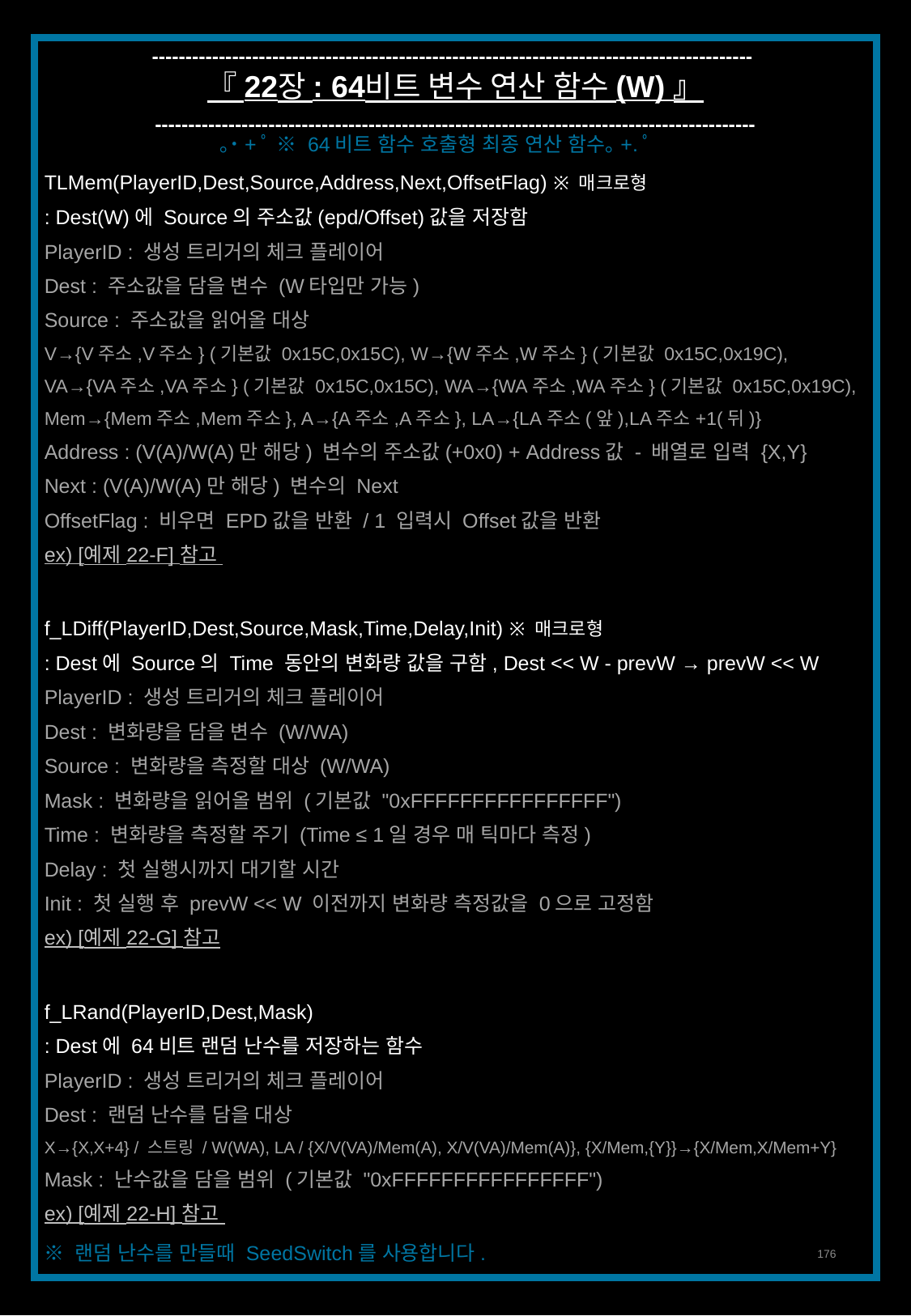

------------------------------------------------------------------------------------------
『 22장 : 64비트 변수 연산 함수 (W) 』
------------------------------------------------------------------------------------------

｡˙+ﾟ ※ 64비트 함수 호출형 최종 연산 함수｡+.ﾟ
TLMem(PlayerID,Dest,Source,Address,Next,OffsetFlag) ※ 매크로형
: Dest(W)에 Source의 주소값(epd/Offset)값을 저장함
PlayerID : 생성 트리거의 체크 플레이어
Dest : 주소값을 담을 변수 (W타입만 가능)
Source : 주소값을 읽어올 대상
V→{V주소,V주소} (기본값 0x15C,0x15C), W→{W주소,W주소} (기본값 0x15C,0x19C),
VA→{VA주소,VA주소} (기본값 0x15C,0x15C), WA→{WA주소,WA주소} (기본값 0x15C,0x19C),
Mem→{Mem주소,Mem주소}, A→{A주소,A주소}, LA→{LA주소(앞),LA주소+1(뒤)}
Address : (V(A)/W(A)만 해당) 변수의 주소값(+0x0) + Address값 - 배열로 입력 {X,Y}
Next : (V(A)/W(A)만 해당) 변수의 Next
OffsetFlag : 비우면 EPD값을 반환 / 1 입력시 Offset값을 반환
ex) [예제 22-F] 참고

f_LDiff(PlayerID,Dest,Source,Mask,Time,Delay,Init) ※ 매크로형
: Dest에 Source의 Time 동안의 변화량 값을 구함, Dest << W - prevW → prevW << W
PlayerID : 생성 트리거의 체크 플레이어
Dest : 변화량을 담을 변수 (W/WA)
Source : 변화량을 측정할 대상 (W/WA)
Mask : 변화량을 읽어올 범위 (기본값 "0xFFFFFFFFFFFFFFFF")
Time : 변화량을 측정할 주기 (Time ≤ 1일 경우 매 틱마다 측정)
Delay : 첫 실행시까지 대기할 시간
Init : 첫 실행 후 prevW << W 이전까지 변화량 측정값을 0으로 고정함
ex) [예제 22-G] 참고

f_LRand(PlayerID,Dest,Mask)
: Dest에 64비트 랜덤 난수를 저장하는 함수
PlayerID : 생성 트리거의 체크 플레이어
Dest : 랜덤 난수를 담을 대상
X→{X,X+4} / 스트링 / W(WA), LA / {X/V(VA)/Mem(A), X/V(VA)/Mem(A)}, {X/Mem,{Y}}→{X/Mem,X/Mem+Y}
Mask : 난수값을 담을 범위 (기본값 "0xFFFFFFFFFFFFFFFF")
ex) [예제 22-H] 참고
※ 랜덤 난수를 만들때 SeedSwitch를 사용합니다.
176